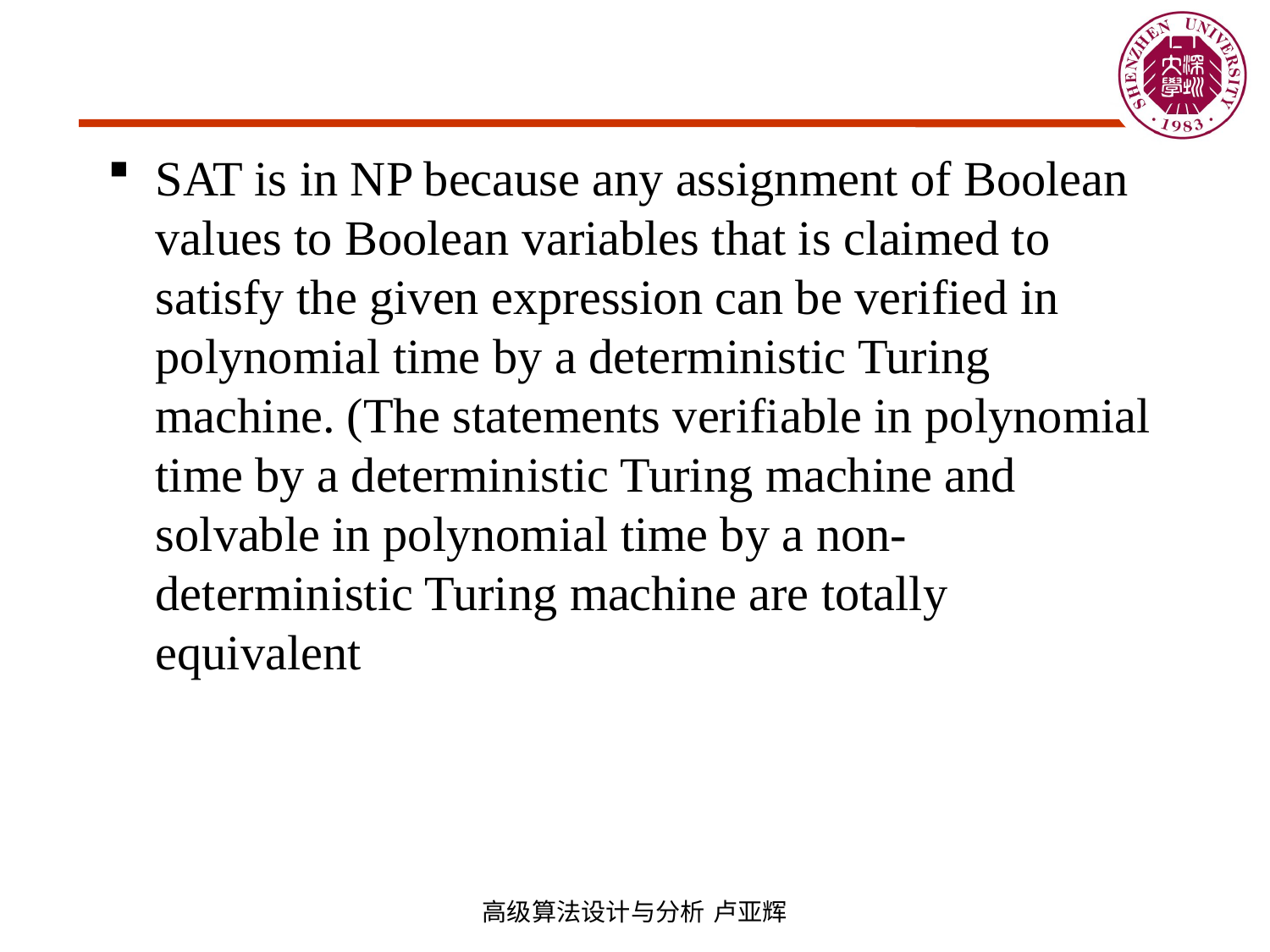

#
SAT is in NP because any assignment of Boolean values to Boolean variables that is claimed to satisfy the given expression can be verified in polynomial time by a deterministic Turing machine. (The statements verifiable in polynomial time by a deterministic Turing machine and solvable in polynomial time by a non-deterministic Turing machine are totally equivalent
63
高级算法设计与分析 卢亚辉